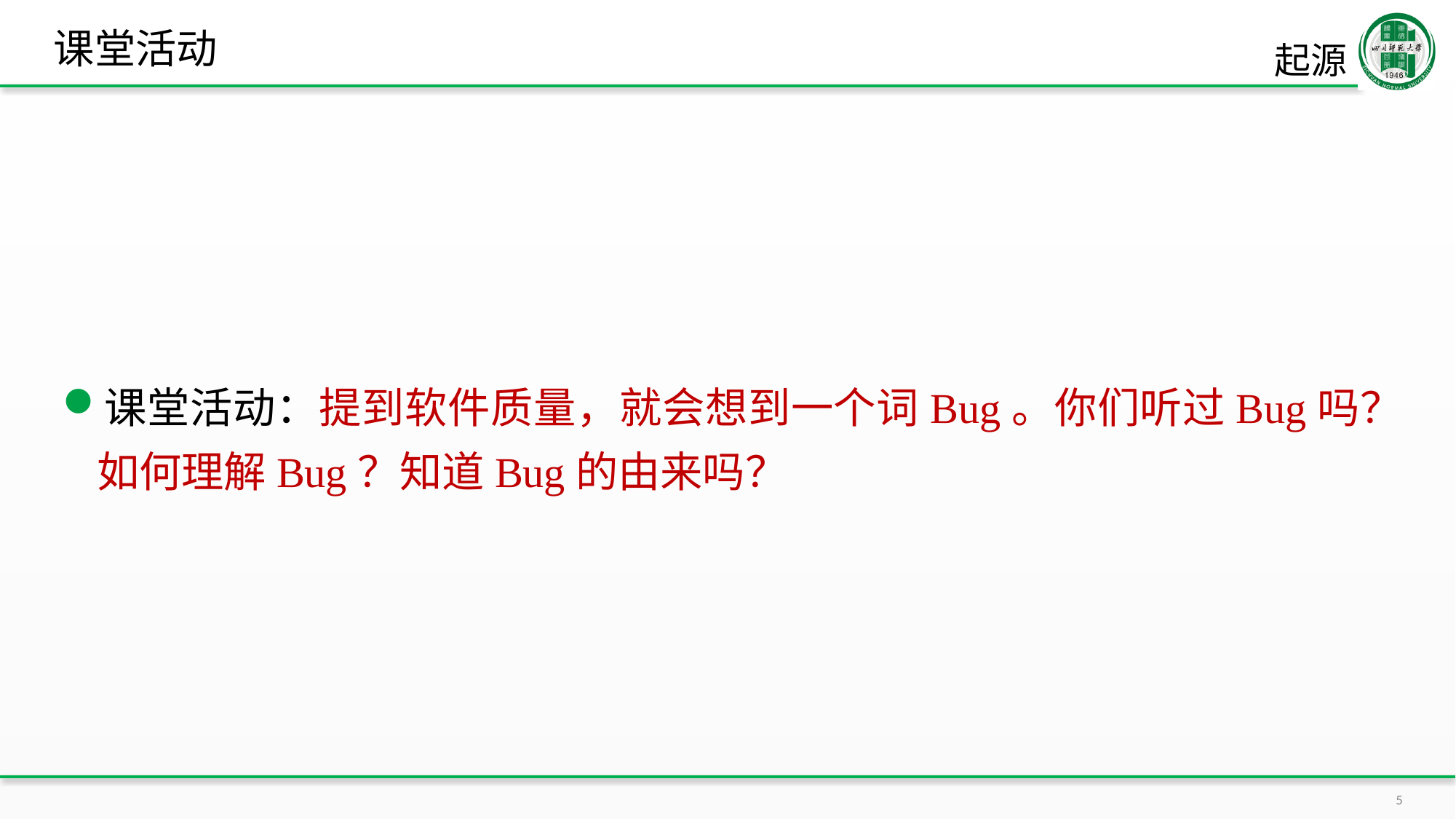

# 课堂活动
起源
课堂活动：提到软件质量，就会想到一个词Bug。你们听过Bug吗？如何理解Bug？知道Bug的由来吗？
5